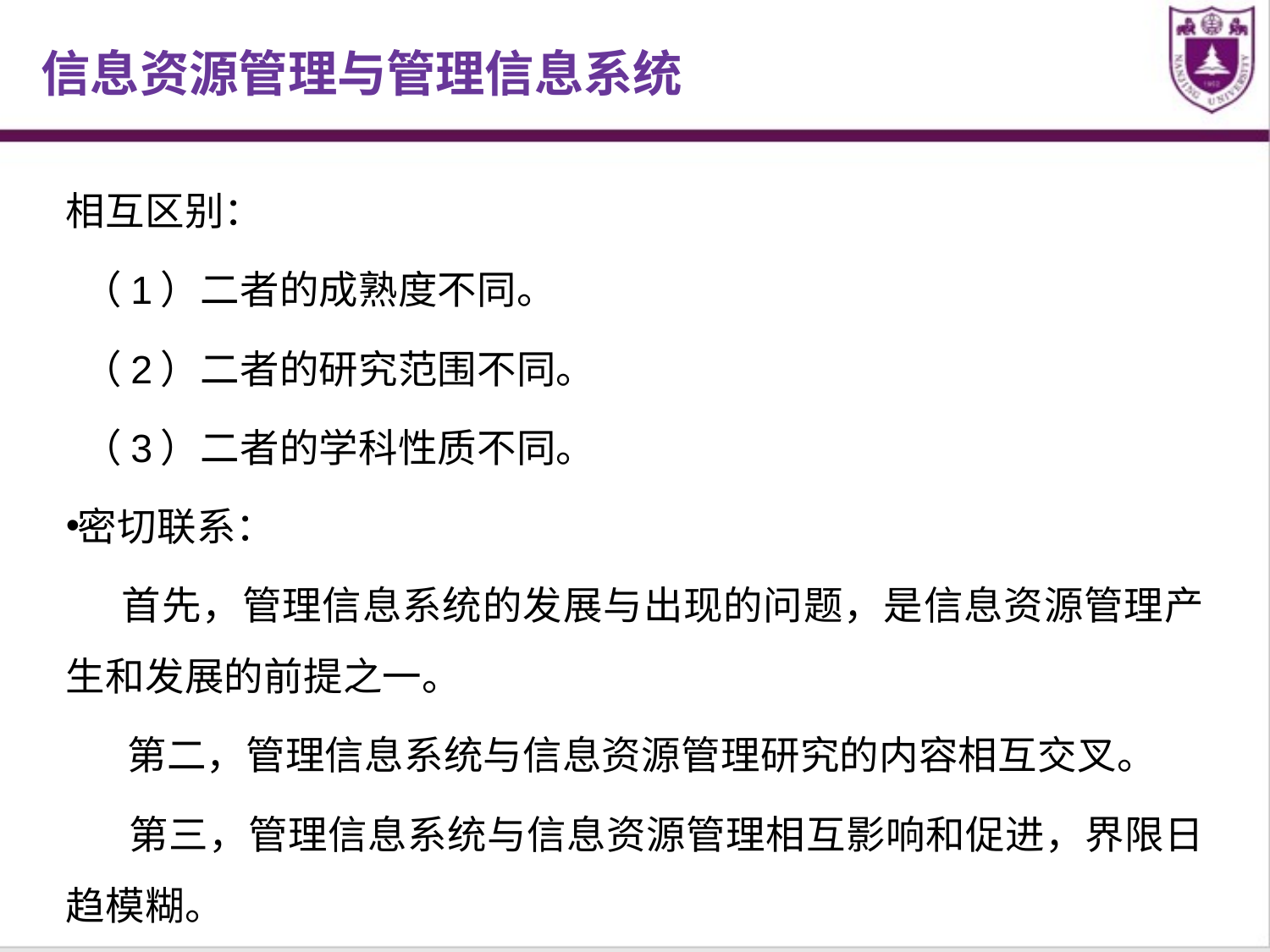

信息资源管理与管理信息系统
相互区别：
 （1）二者的成熟度不同。
 （2）二者的研究范围不同。
 （3）二者的学科性质不同。
密切联系：
     首先，管理信息系统的发展与出现的问题，是信息资源管理产生和发展的前提之一。
      第二，管理信息系统与信息资源管理研究的内容相互交叉。
      第三，管理信息系统与信息资源管理相互影响和促进，界限日趋模糊。